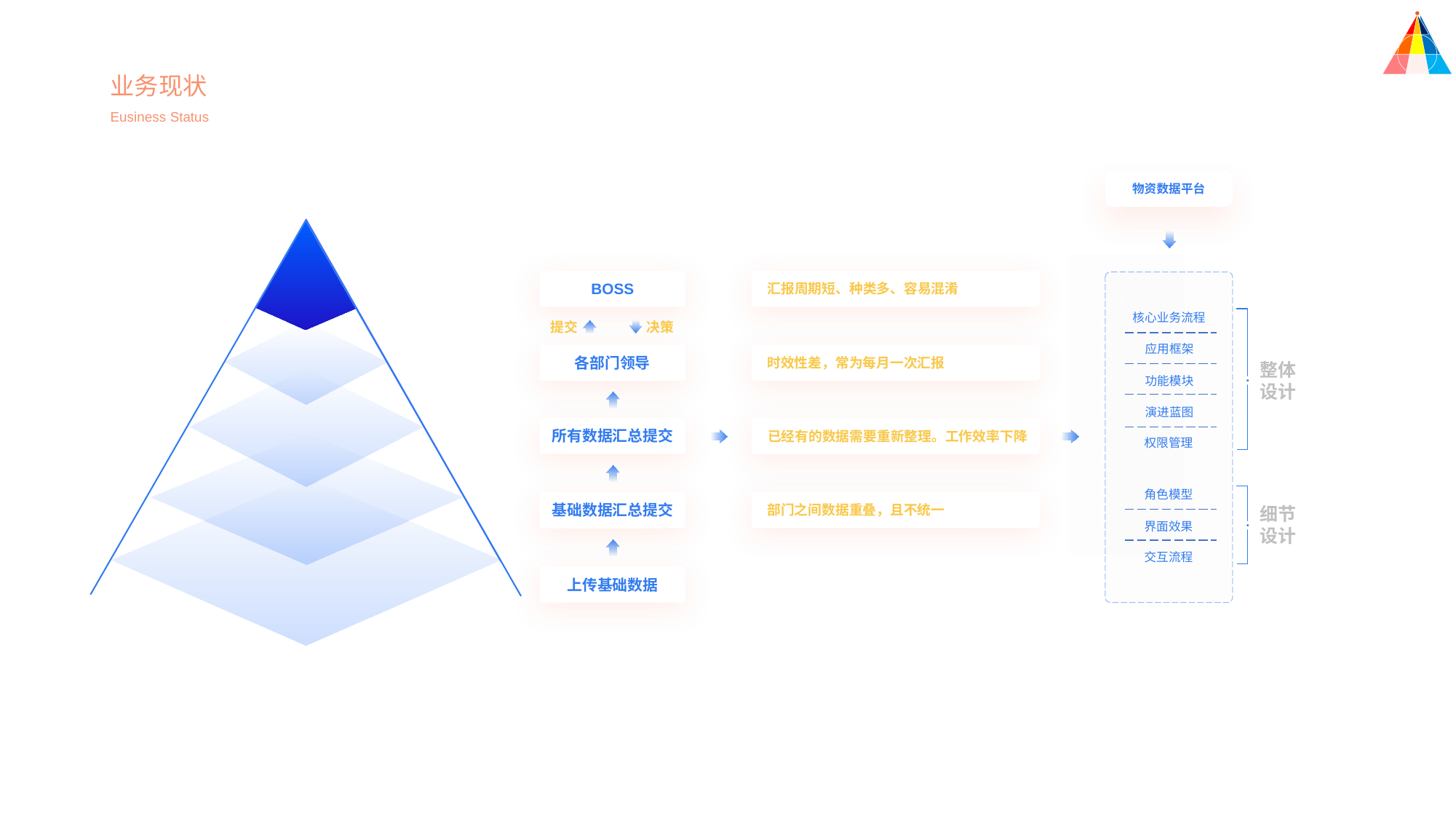

业务现状
Eusiness Status

物资数据平台

BOSS
汇报周期短、种类多、容易混淆
核心业务流程

核心业务流程

应用框架
提交
决策
整体
设计

应用框架
功能模块

各部门领导
时效性差，常为每月一次汇报

整体
设计
功能模块

演进蓝图

权限管理
演进蓝图

所有数据汇总提交
已经有的数据需要重新整理。工作效率下降

权限管理

角色模型

细节
设计

界面效果

角色模型

基础数据汇总提交
部门之间数据重叠，且不统一
细节
设计
交互流程
界面效果

交互流程

上传基础数据